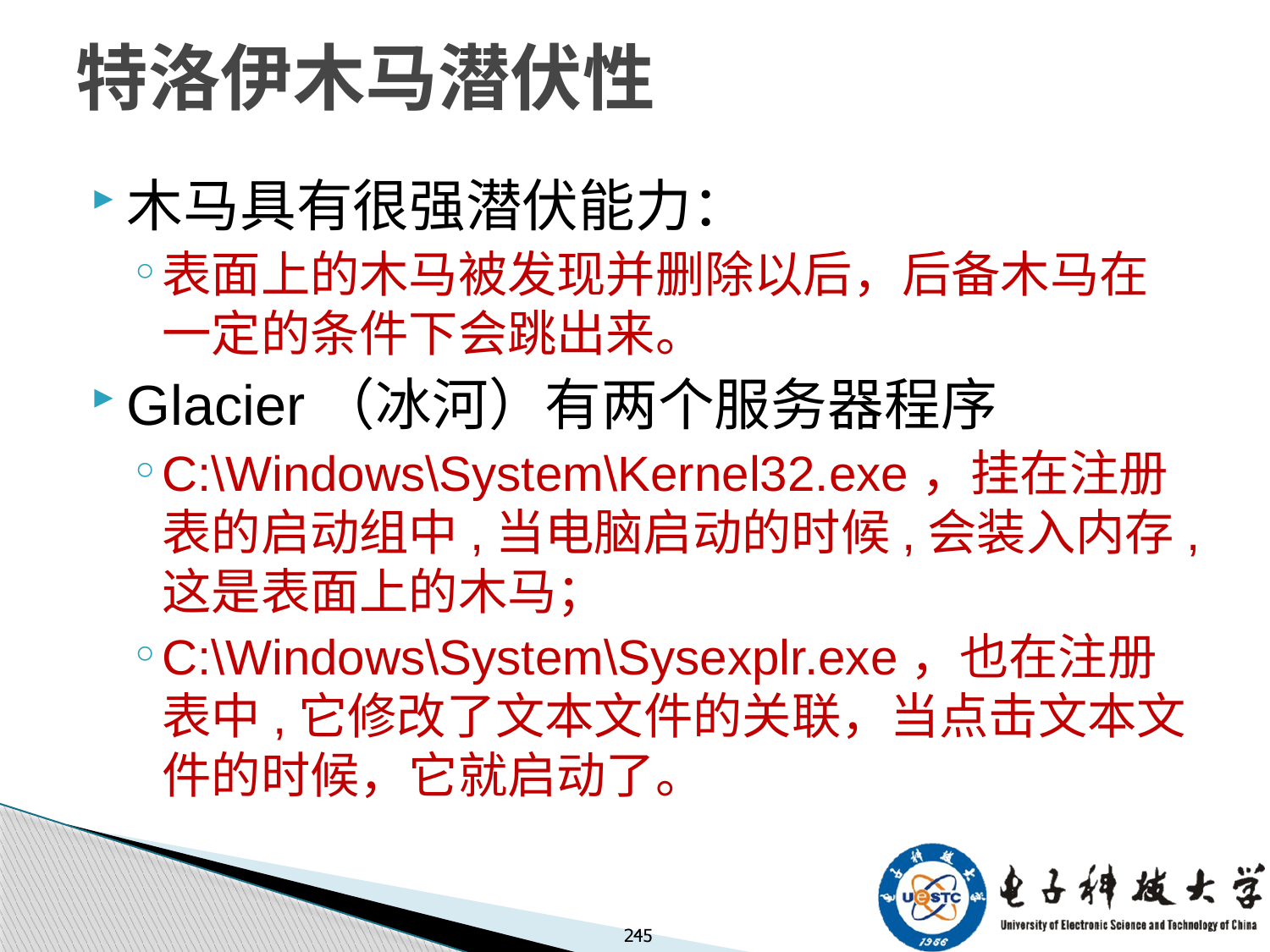

# 特洛伊木马潜伏性
木马具有很强潜伏能力：
表面上的木马被发现并删除以后，后备木马在一定的条件下会跳出来。
Glacier（冰河）有两个服务器程序
C:\Windows\System\Kernel32.exe，挂在注册表的启动组中,当电脑启动的时候,会装入内存,这是表面上的木马；
C:\Windows\System\Sysexplr.exe，也在注册表中,它修改了文本文件的关联，当点击文本文件的时候，它就启动了。
245